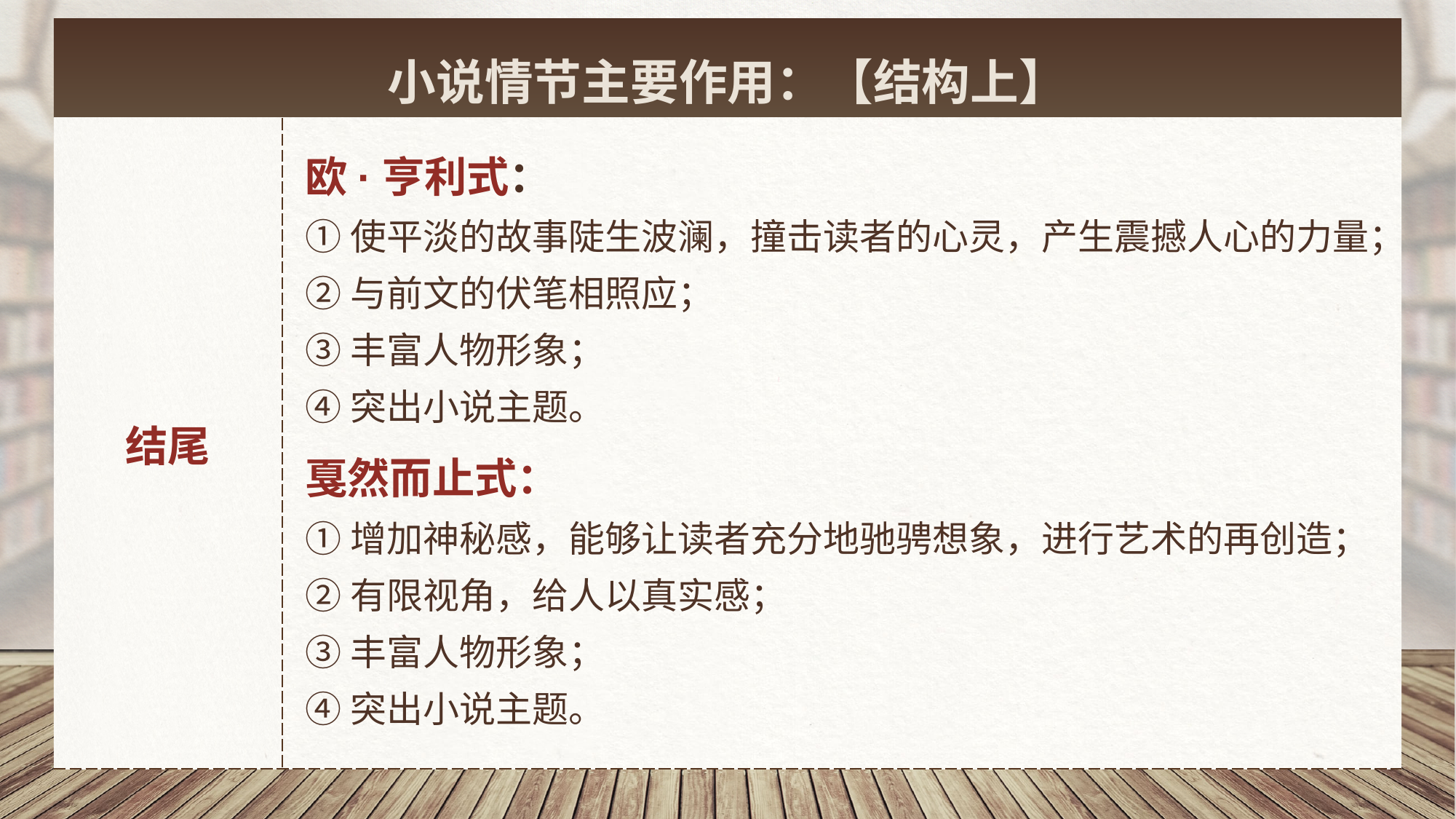

| 小说情节主要作用：【结构上】 |  |
| --- | --- |
| 结尾 |  |
欧·亨利式：
①使平淡的故事陡生波澜，撞击读者的心灵，产生震撼人心的力量；
②与前文的伏笔相照应；
③丰富人物形象；
④突出小说主题。
戛然而止式：
①增加神秘感，能够让读者充分地驰骋想象，进行艺术的再创造；
②有限视角，给人以真实感；
③丰富人物形象；
④突出小说主题。